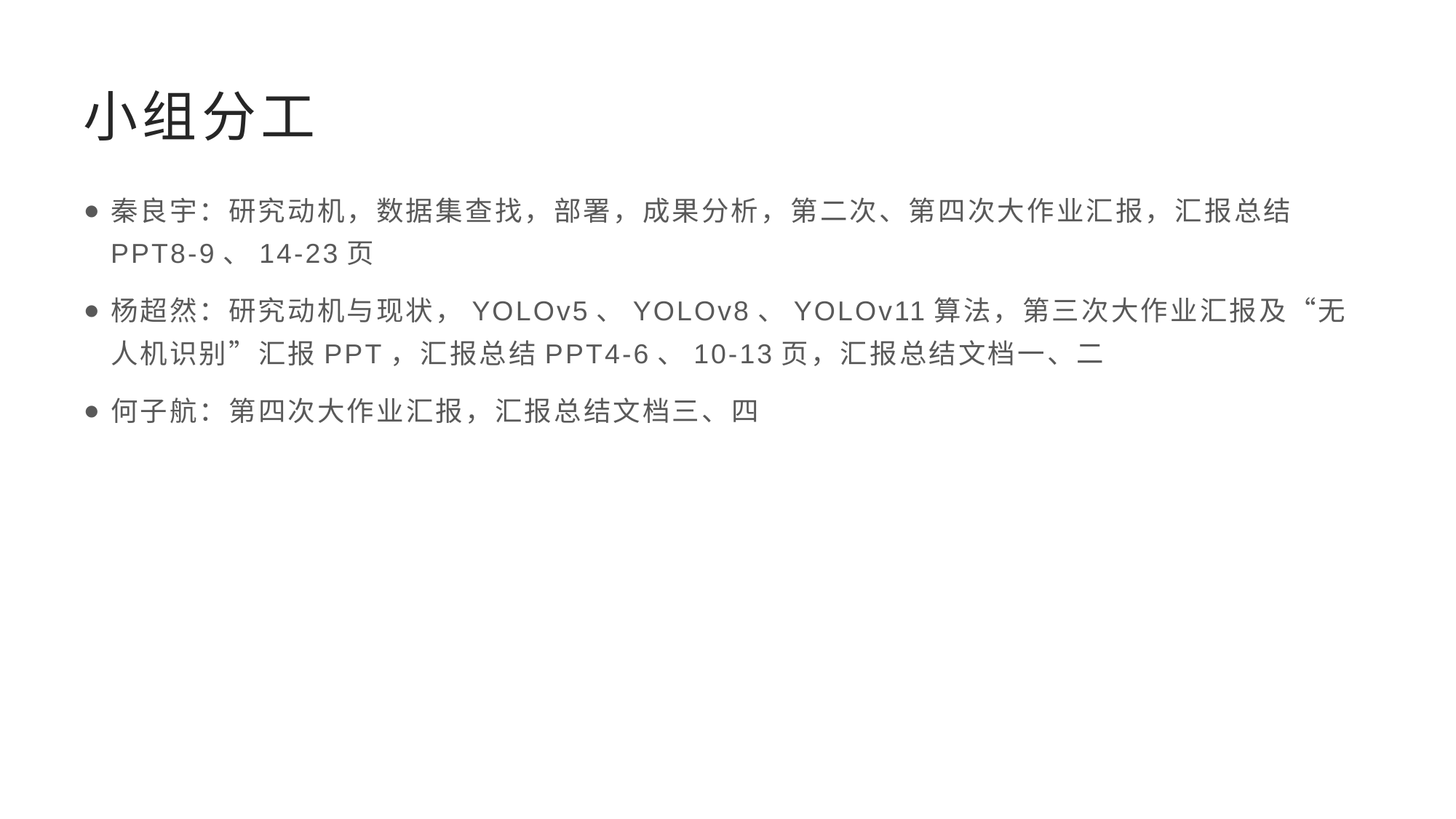

# 小组分工
秦良宇：研究动机，数据集查找，部署，成果分析，第二次、第四次大作业汇报，汇报总结PPT8-9、14-23页
杨超然：研究动机与现状，YOLOv5、YOLOv8、YOLOv11算法，第三次大作业汇报及“无人机识别”汇报PPT，汇报总结PPT4-6、10-13页，汇报总结文档一、二
何子航：第四次大作业汇报，汇报总结文档三、四